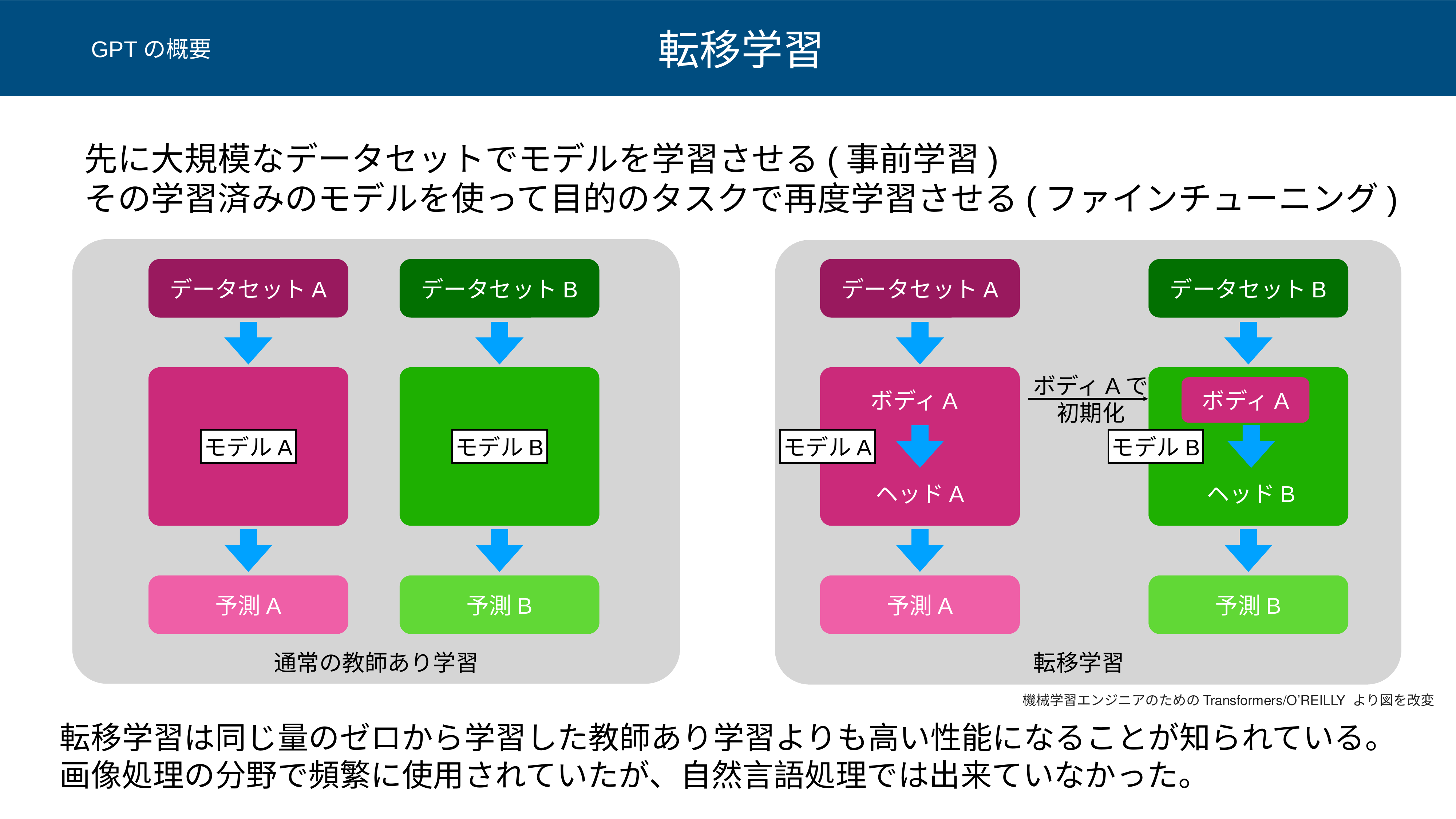

転移学習
GPTの概要
先に大規模なデータセットでモデルを学習させる(事前学習)
その学習済みのモデルを使って目的のタスクで再度学習させる(ファインチューニング)

データセットA
データセットB
データセットA
データセットB

ボディAで
初期化

ボディA
ボディA

モデルA
モデルB
モデルA
モデルB
ヘッドA
ヘッドB

予測A
予測B
予測A
予測B
通常の教師あり学習
転移学習
機械学習エンジニアのためのTransformers/O’REILLY より図を改変
転移学習は同じ量のゼロから学習した教師あり学習よりも高い性能になることが知られている。
画像処理の分野で頻繁に使用されていたが、自然言語処理では出来ていなかった。